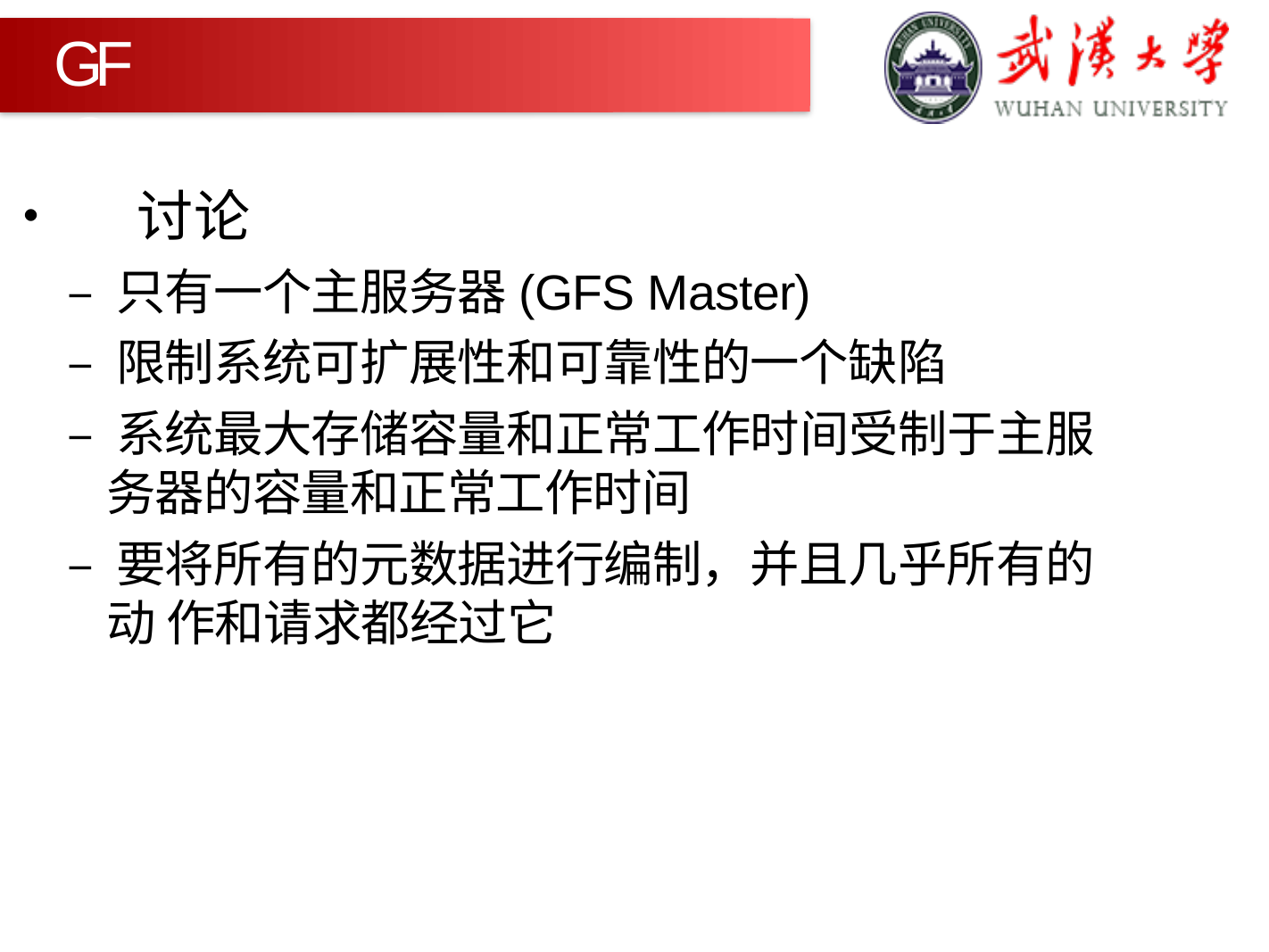

GFS
•	讨论

– 只有一个主服务器(GFS Master)

– 限制系统可扩展性和可靠性的一个缺陷

– 系统最大存储容量和正常工作时间受制于主服
务器的容量和正常工作时间

– 要将所有的元数据进行编制，并且几乎所有的动 作和请求都经过它